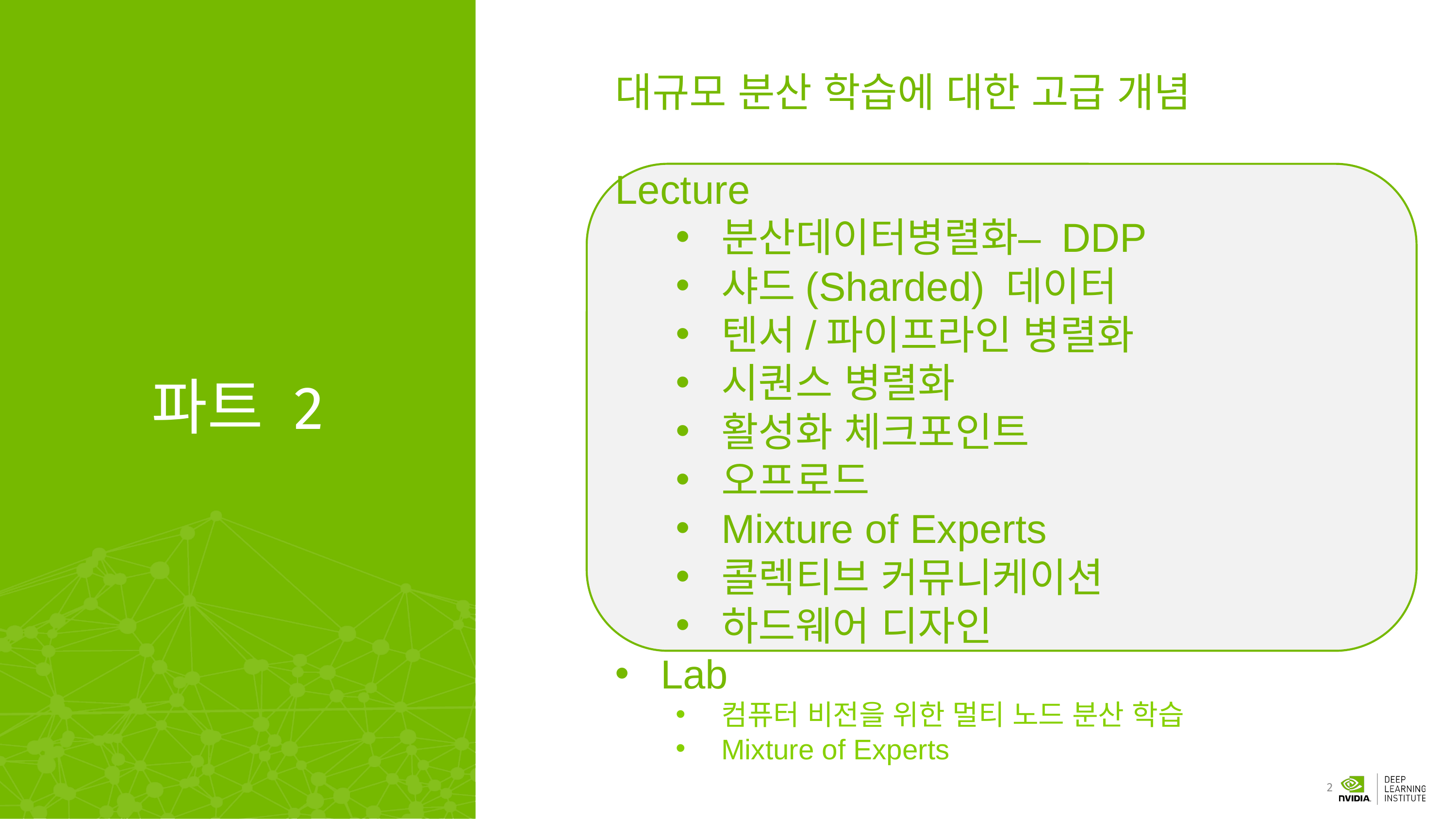

대규모 분산 학습에 대한 고급 개념

Lecture
분산데이터병렬화– DDP
샤드(Sharded) 데이터
텐서/파이프라인 병렬화
시퀀스 병렬화
활성화 체크포인트
오프로드
Mixture of Experts
콜렉티브 커뮤니케이션
하드웨어 디자인
Lab
컴퓨터 비전을 위한 멀티 노드 분산 학습
Mixture of Experts

# 파트 2